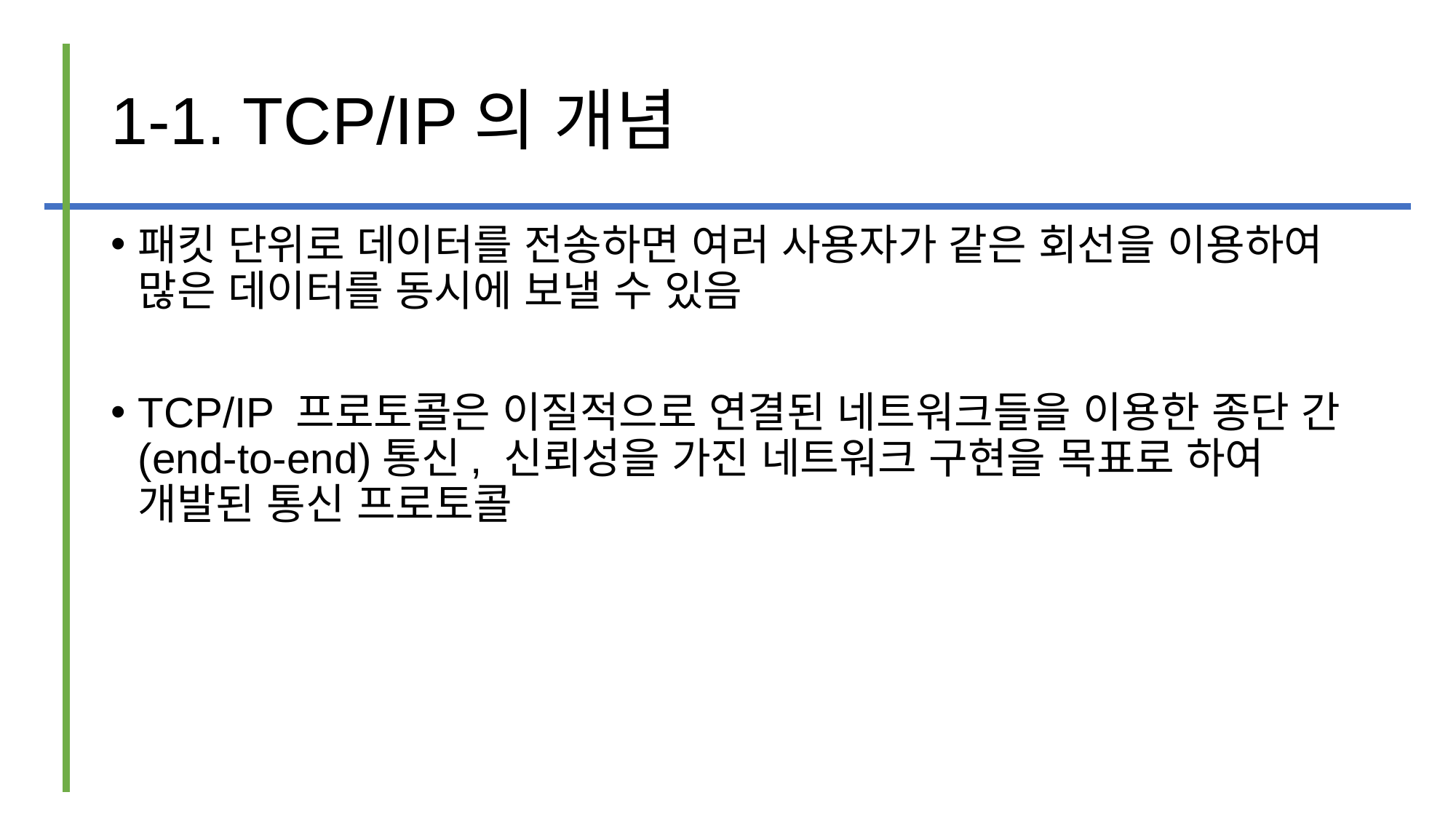

# 1-1. TCP/IP의 개념
패킷 단위로 데이터를 전송하면 여러 사용자가 같은 회선을 이용하여 많은 데이터를 동시에 보낼 수 있음

TCP/IP 프로토콜은 이질적으로 연결된 네트워크들을 이용한 종단 간(end-to-end)통신, 신뢰성을 가진 네트워크 구현을 목표로 하여 개발된 통신 프로토콜